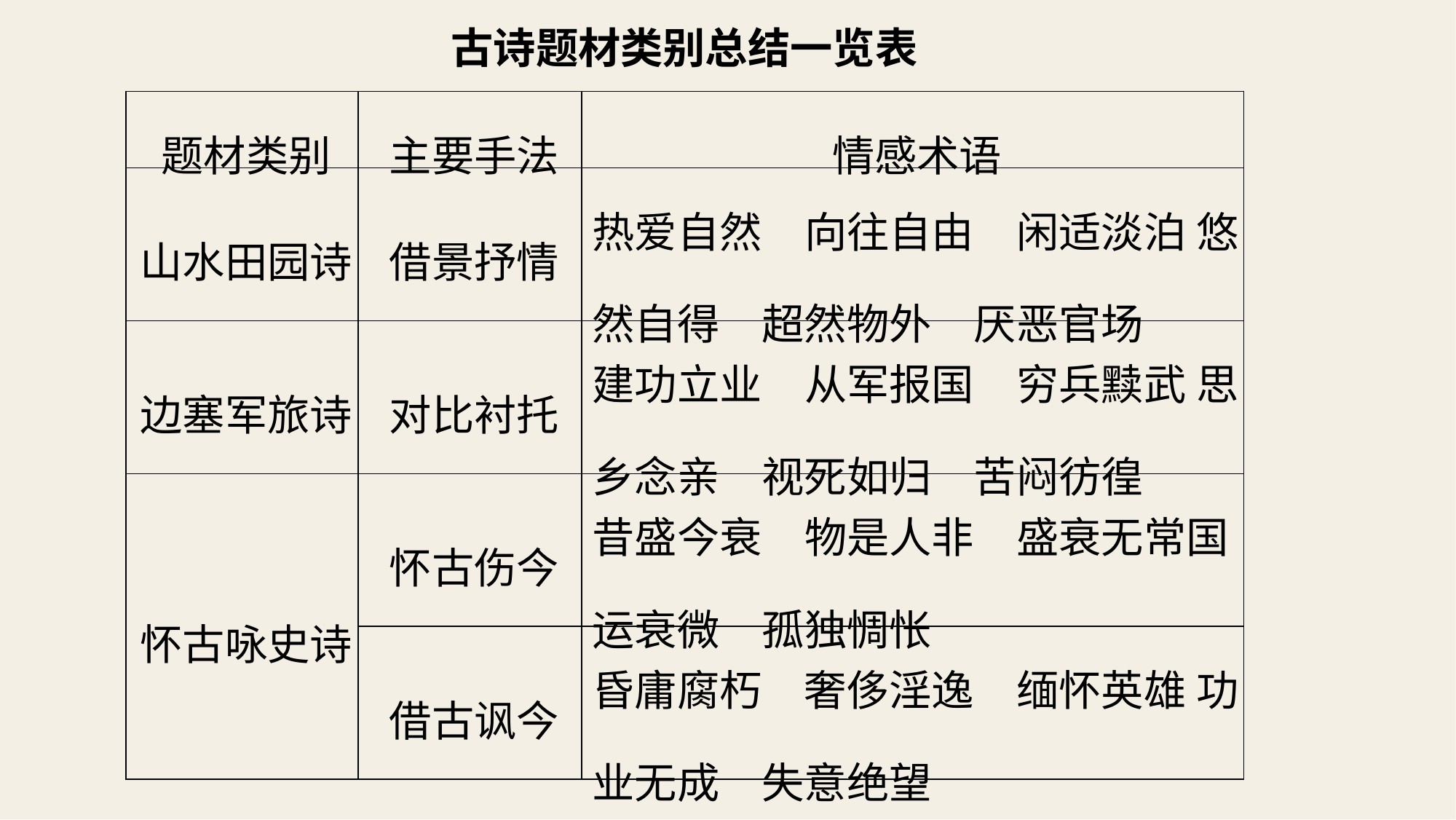

古诗题材类别总结一览表
| 题材类别 | 主要手法 | 情感术语 |
| --- | --- | --- |
| 山水田园诗 | 借景抒情 | 热爱自然　向往自由　闲适淡泊 悠然自得　超然物外　厌恶官场 |
| 边塞军旅诗 | 对比衬托 | 建功立业　从军报国　穷兵黩武 思乡念亲　视死如归　苦闷彷徨 |
| 怀古咏史诗 | 怀古伤今 | 昔盛今衰　物是人非　盛衰无常国运衰微　孤独惆怅 |
|  | 借古讽今 | 昏庸腐朽　奢侈淫逸　缅怀英雄 功业无成　失意绝望 |